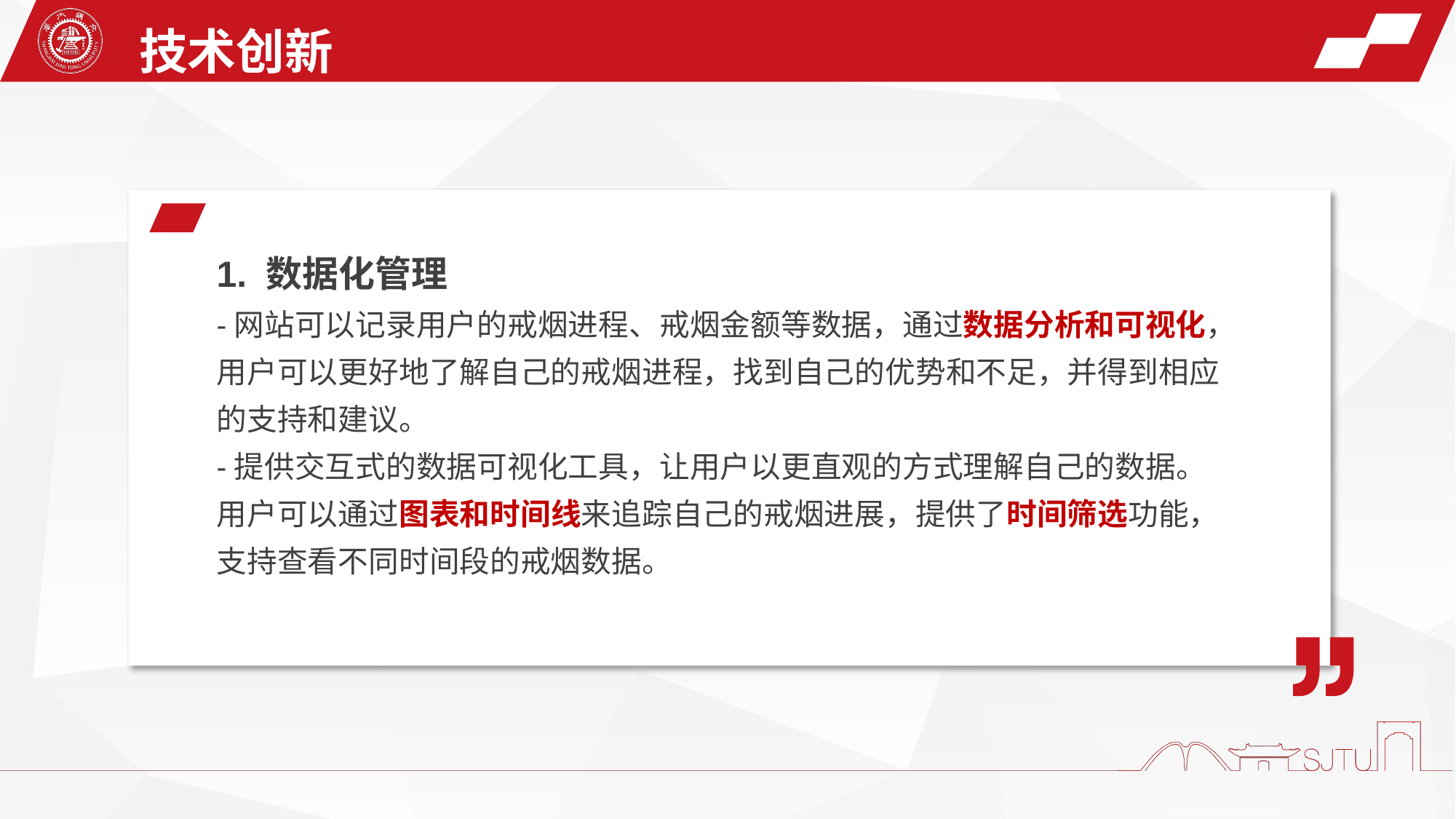

技术创新

1. 数据化管理
-网站可以记录用户的戒烟进程、戒烟金额等数据，通过数据分析和可视化，用户可以更好地了解自己的戒烟进程，找到自己的优势和不足，并得到相应的支持和建议。
-提供交互式的数据可视化工具，让用户以更直观的方式理解自己的数据。用户可以通过图表和时间线来追踪自己的戒烟进展，提供了时间筛选功能，支持查看不同时间段的戒烟数据。